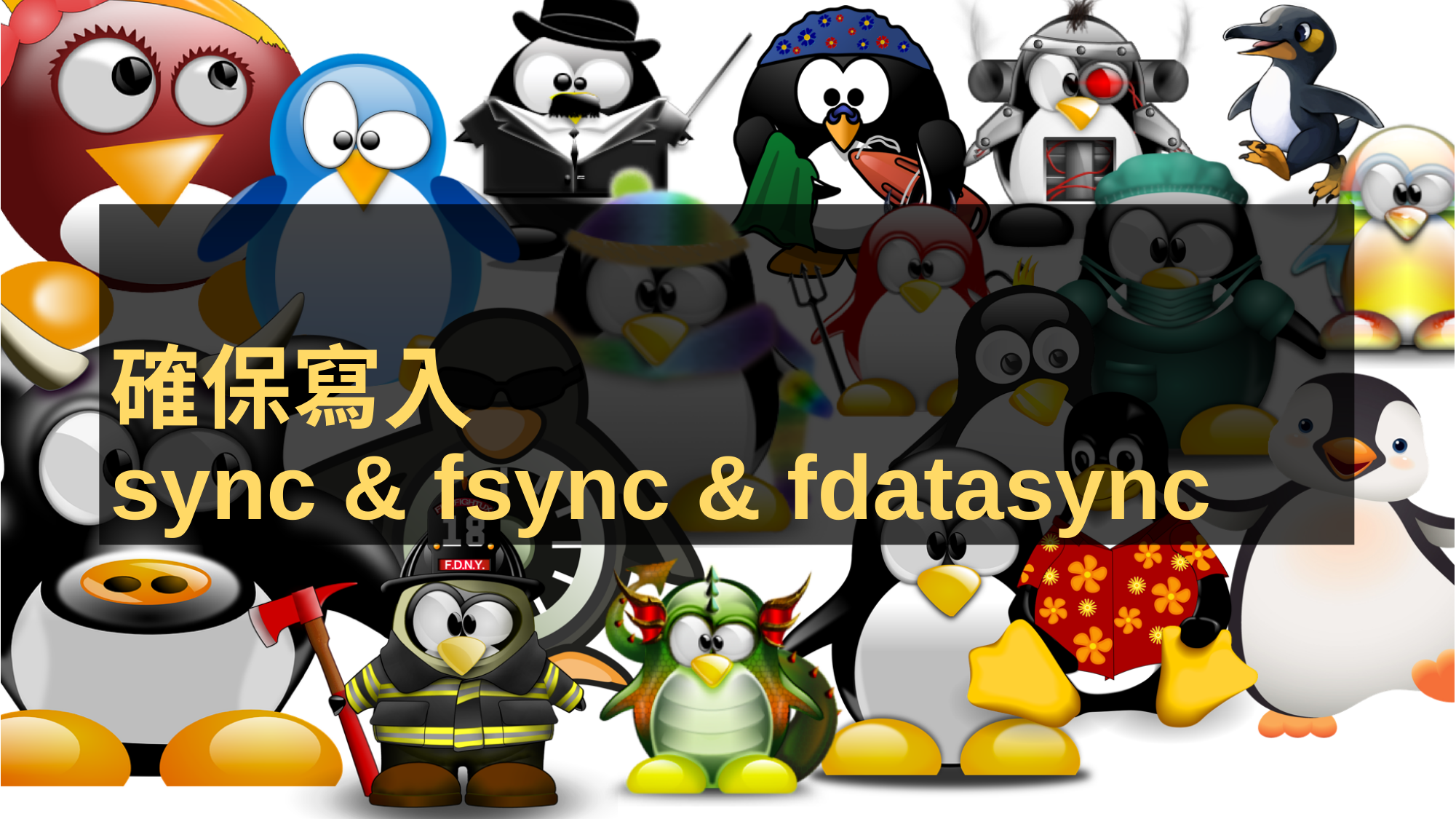

# 確保寫入 sync & fsync & fdatasync